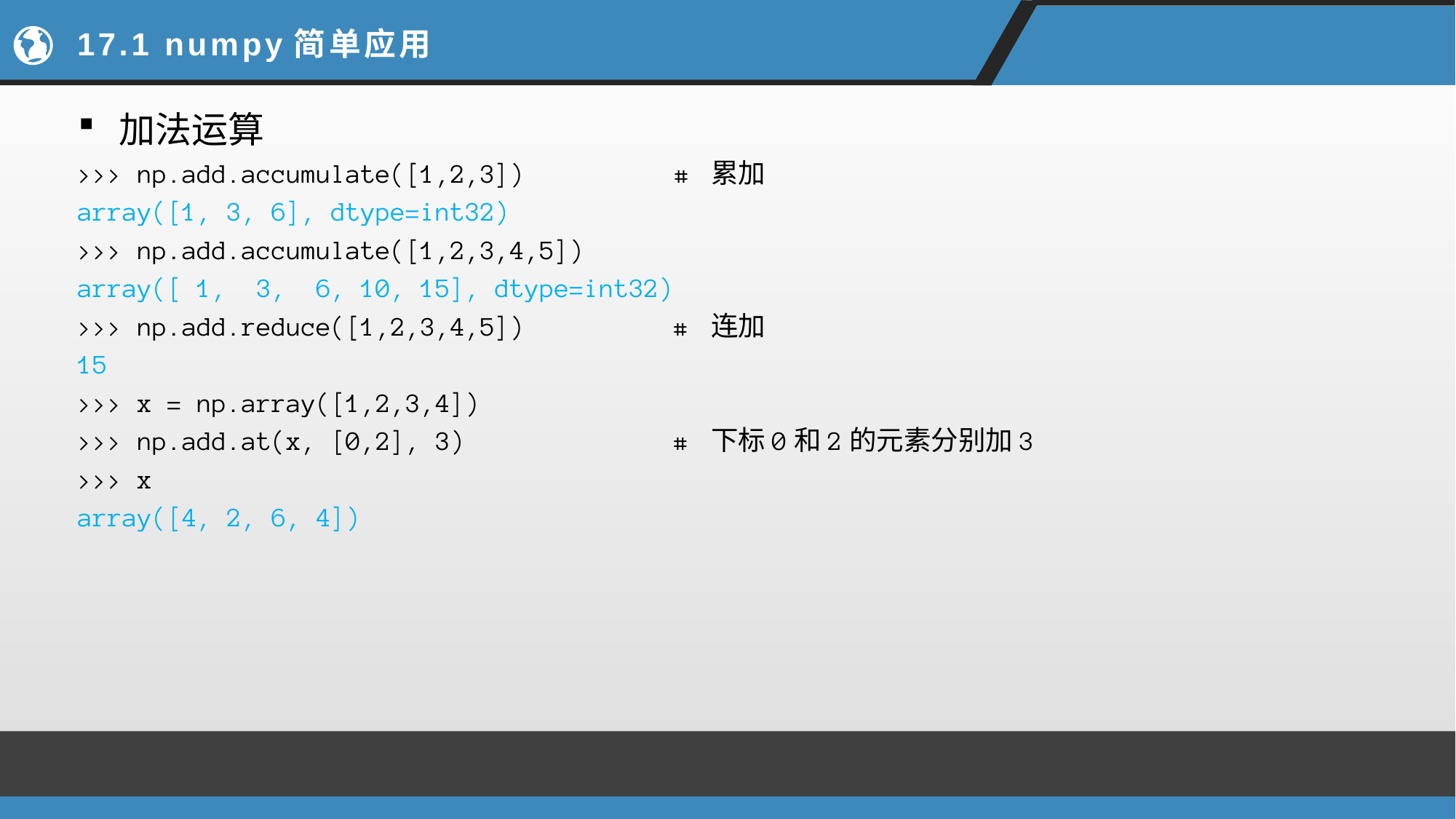

# 17.1 numpy简单应用

加法运算
>>> np.add.accumulate([1,2,3])          # 累加
array([1, 3, 6], dtype=int32)
>>> np.add.accumulate([1,2,3,4,5])
array([ 1,  3,  6, 10, 15], dtype=int32)
>>> np.add.reduce([1,2,3,4,5])          # 连加
15
>>> x = np.array([1,2,3,4])
>>> np.add.at(x, [0,2], 3)              # 下标0和2的元素分别加3
>>> x
array([4, 2, 6, 4])